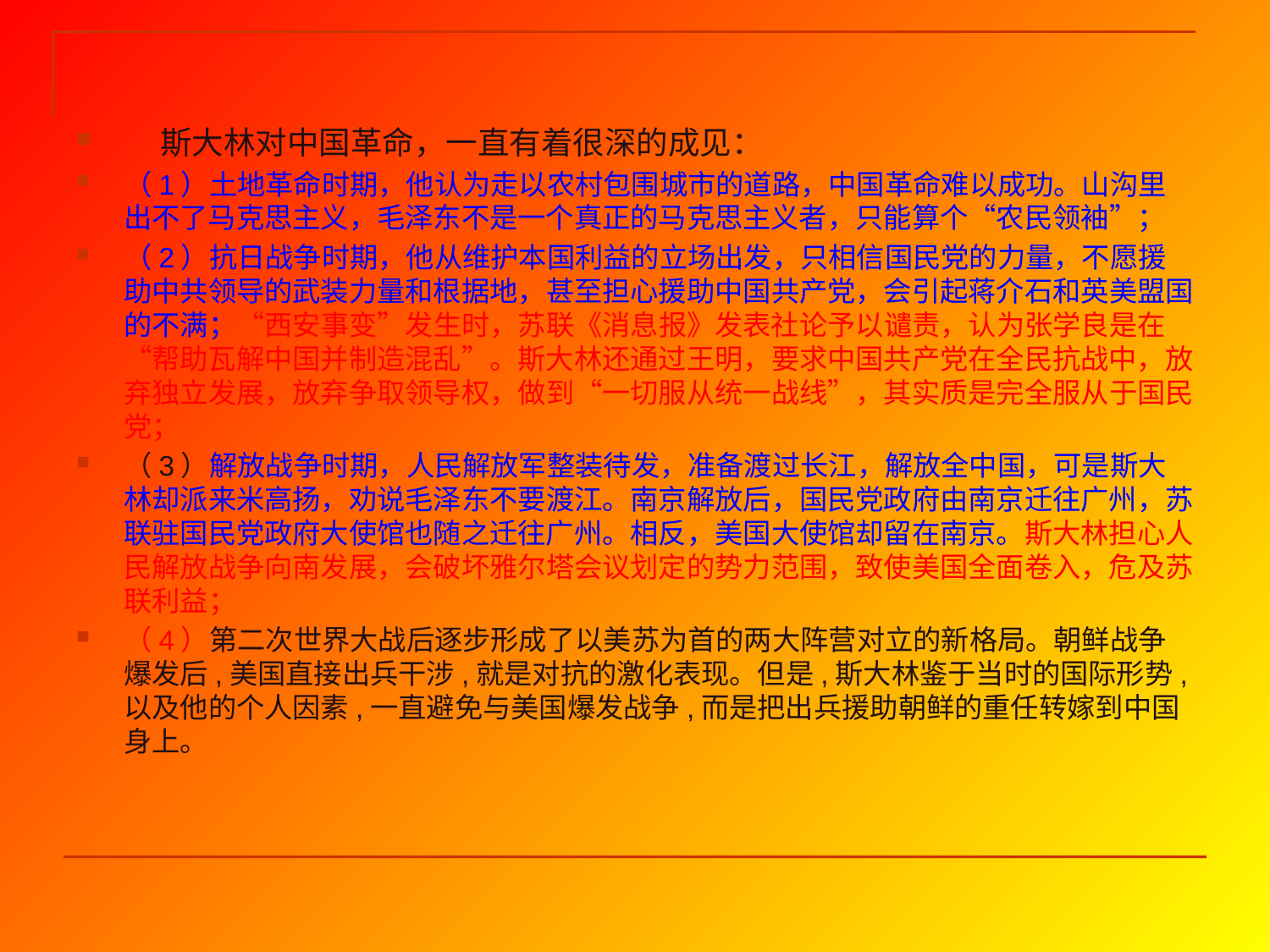

斯大林对中国革命，一直有着很深的成见：
（1）土地革命时期，他认为走以农村包围城市的道路，中国革命难以成功。山沟里出不了马克思主义，毛泽东不是一个真正的马克思主义者，只能算个“农民领袖”；
（2）抗日战争时期，他从维护本国利益的立场出发，只相信国民党的力量，不愿援助中共领导的武装力量和根据地，甚至担心援助中国共产党，会引起蒋介石和英美盟国的不满；“西安事变”发生时，苏联《消息报》发表社论予以谴责，认为张学良是在“帮助瓦解中国并制造混乱”。斯大林还通过王明，要求中国共产党在全民抗战中，放弃独立发展，放弃争取领导权，做到“一切服从统一战线”，其实质是完全服从于国民党；
（3）解放战争时期，人民解放军整装待发，准备渡过长江，解放全中国，可是斯大林却派来米高扬，劝说毛泽东不要渡江。南京解放后，国民党政府由南京迁往广州，苏联驻国民党政府大使馆也随之迁往广州。相反，美国大使馆却留在南京。斯大林担心人民解放战争向南发展，会破坏雅尔塔会议划定的势力范围，致使美国全面卷入，危及苏联利益；
（4）第二次世界大战后逐步形成了以美苏为首的两大阵营对立的新格局。朝鲜战争爆发后,美国直接出兵干涉,就是对抗的激化表现。但是,斯大林鉴于当时的国际形势,以及他的个人因素,一直避免与美国爆发战争,而是把出兵援助朝鲜的重任转嫁到中国身上。